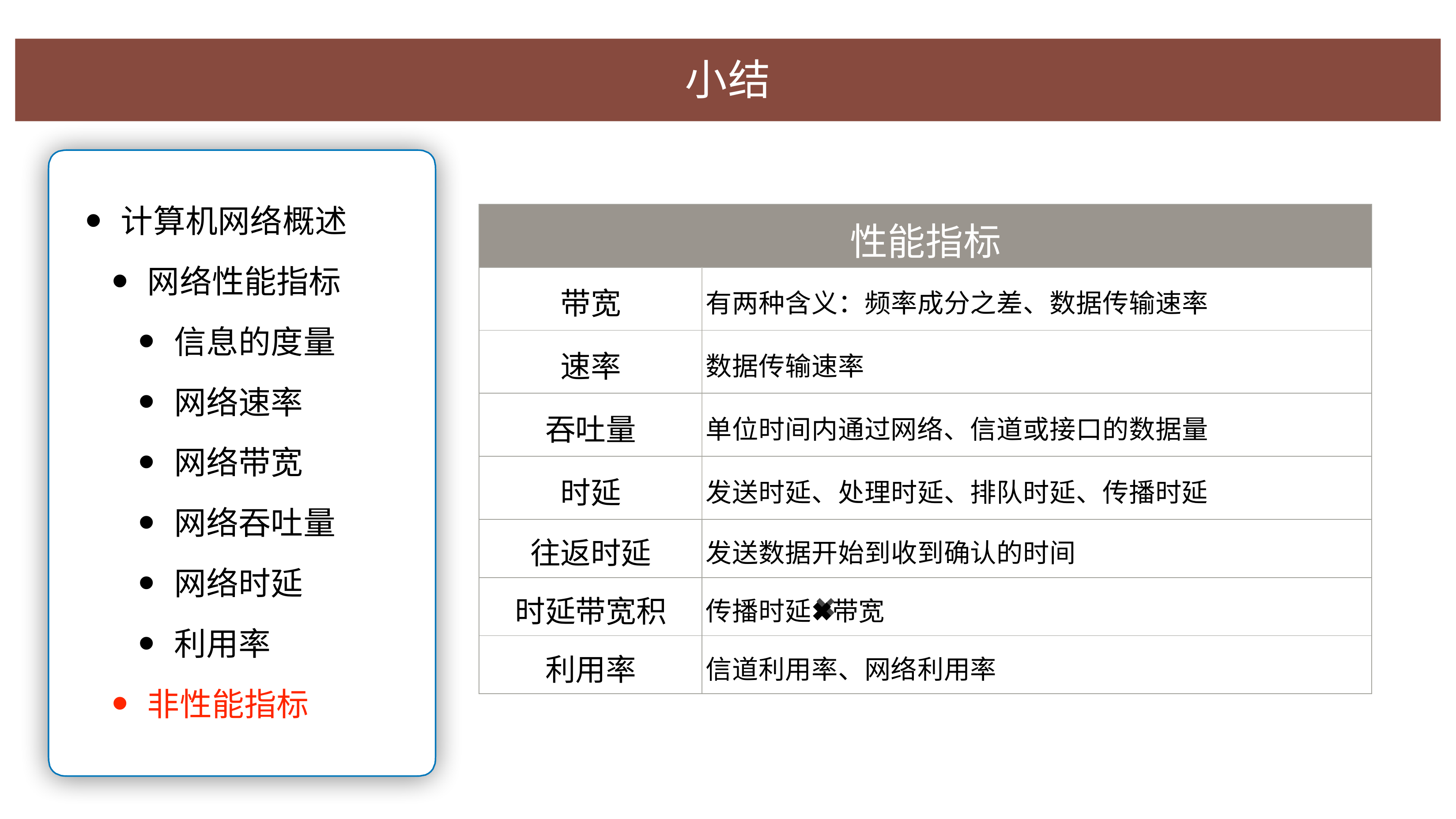

⼩结

计算机⽹络概述
⽹络性能指标
信息的度量
⽹络速率
⽹络带宽
⽹络吞吐量
⽹络时延
利⽤率
⾮性能指标
| 性能指标 |  |
| --- | --- |
| 带宽 | 有两种含义：频率成分之差、数据传输速率 |
| 速率 | 数据传输速率 |
| 吞吐量 | 单位时间内通过⽹络、信道或接⼝的数据量 |
| 时延 | 发送时延、处理时延、排队时延、传播时延 |
| 往返时延 | 发送数据开始到收到确认的时间 |
| 时延带宽积 | 传播时延✖带宽 |
| 利⽤率 | 信道利⽤率、⽹络利⽤率 |